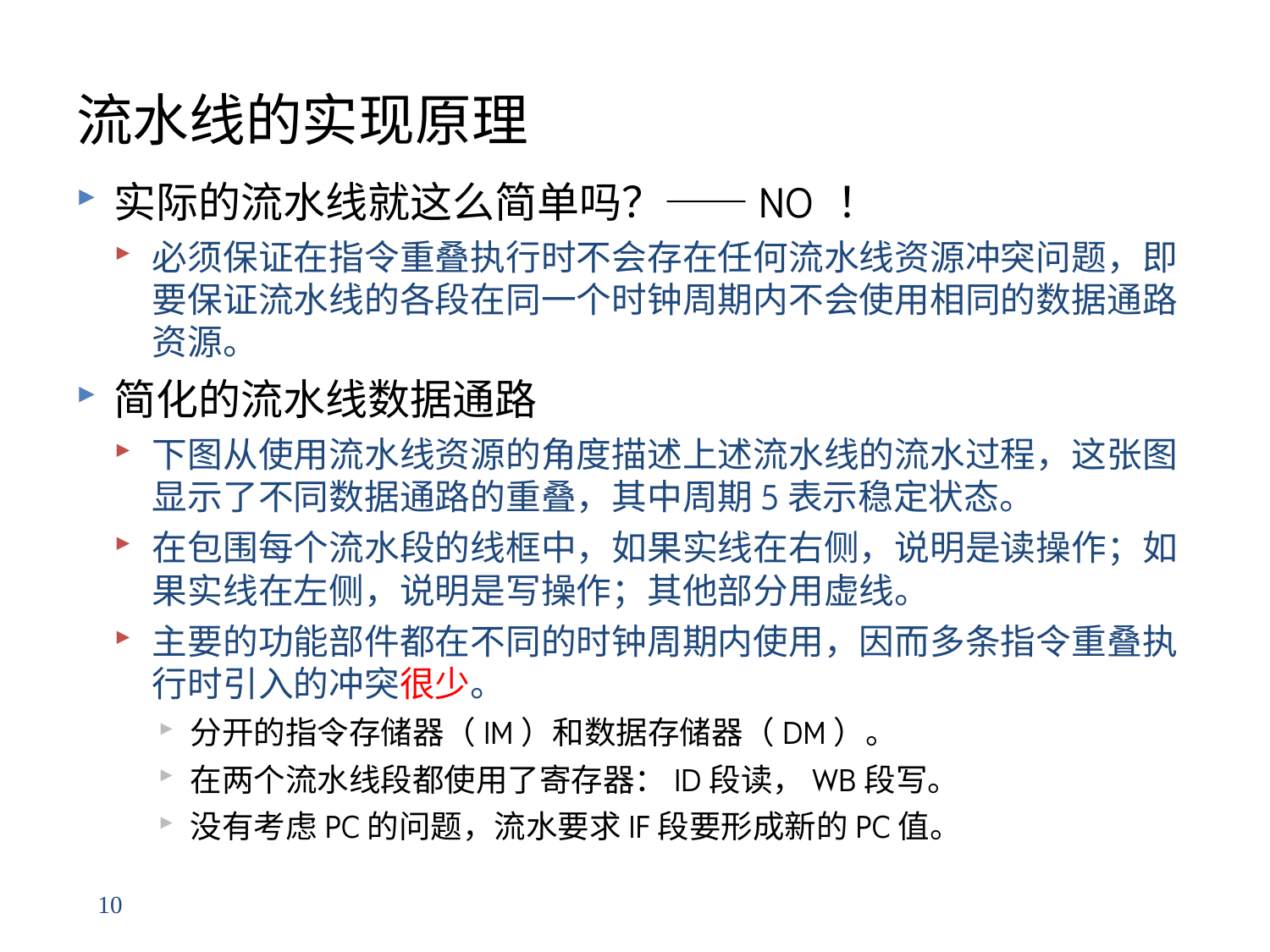

# 流水线的实现原理
实际的流水线就这么简单吗？——NO ！
必须保证在指令重叠执行时不会存在任何流水线资源冲突问题，即要保证流水线的各段在同一个时钟周期内不会使用相同的数据通路资源。
简化的流水线数据通路
下图从使用流水线资源的角度描述上述流水线的流水过程，这张图显示了不同数据通路的重叠，其中周期5表示稳定状态。
在包围每个流水段的线框中，如果实线在右侧，说明是读操作；如果实线在左侧，说明是写操作；其他部分用虚线。
主要的功能部件都在不同的时钟周期内使用，因而多条指令重叠执行时引入的冲突很少。
分开的指令存储器（IM）和数据存储器（DM）。
在两个流水线段都使用了寄存器：ID段读，WB段写。
没有考虑PC的问题，流水要求IF段要形成新的PC值。

10